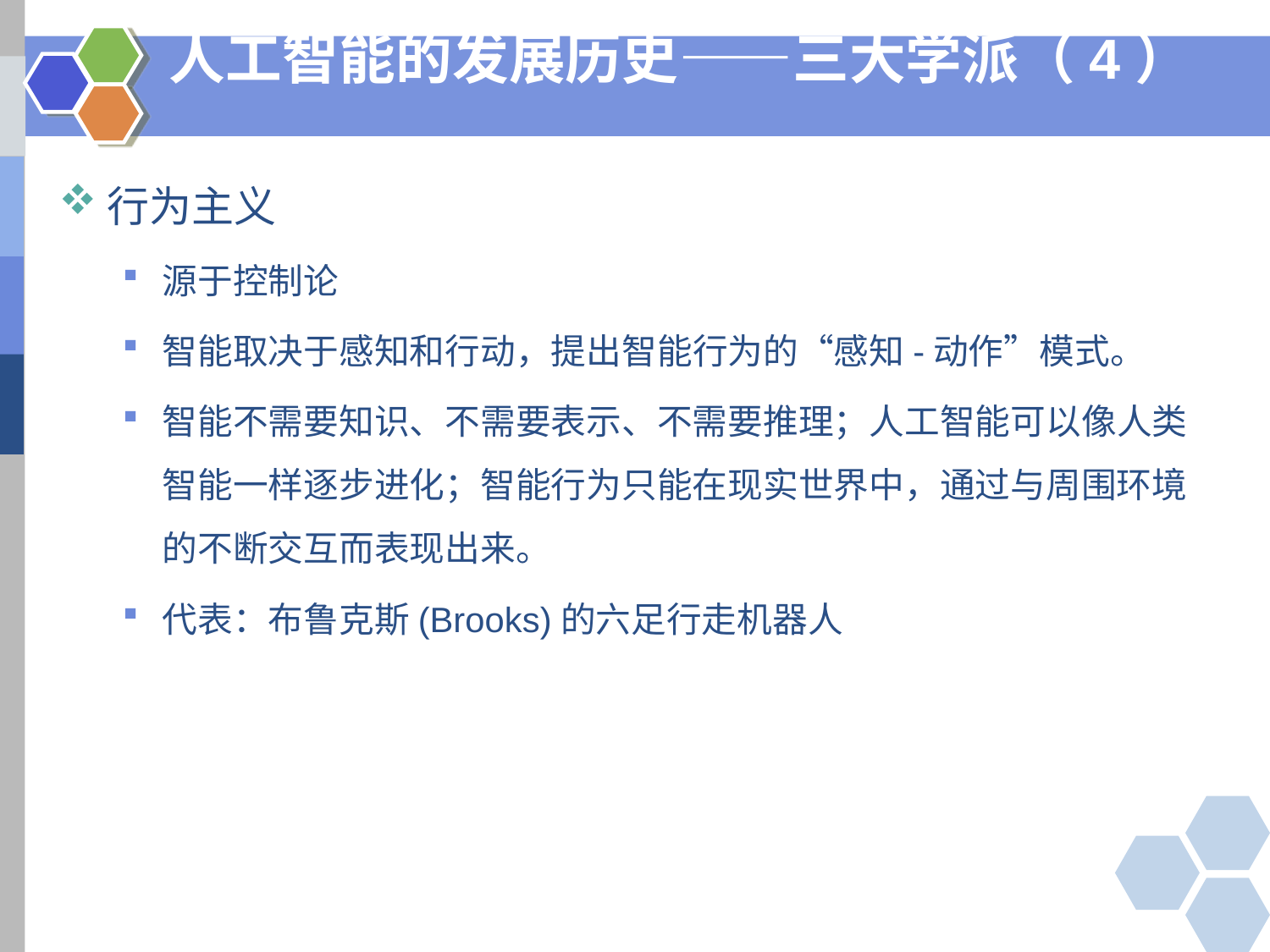

# 人工智能的发展历史——三大学派（4）
行为主义
源于控制论
智能取决于感知和行动，提出智能行为的“感知-动作”模式。
智能不需要知识、不需要表示、不需要推理；人工智能可以像人类智能一样逐步进化；智能行为只能在现实世界中，通过与周围环境的不断交互而表现出来。
代表：布鲁克斯(Brooks)的六足行走机器人